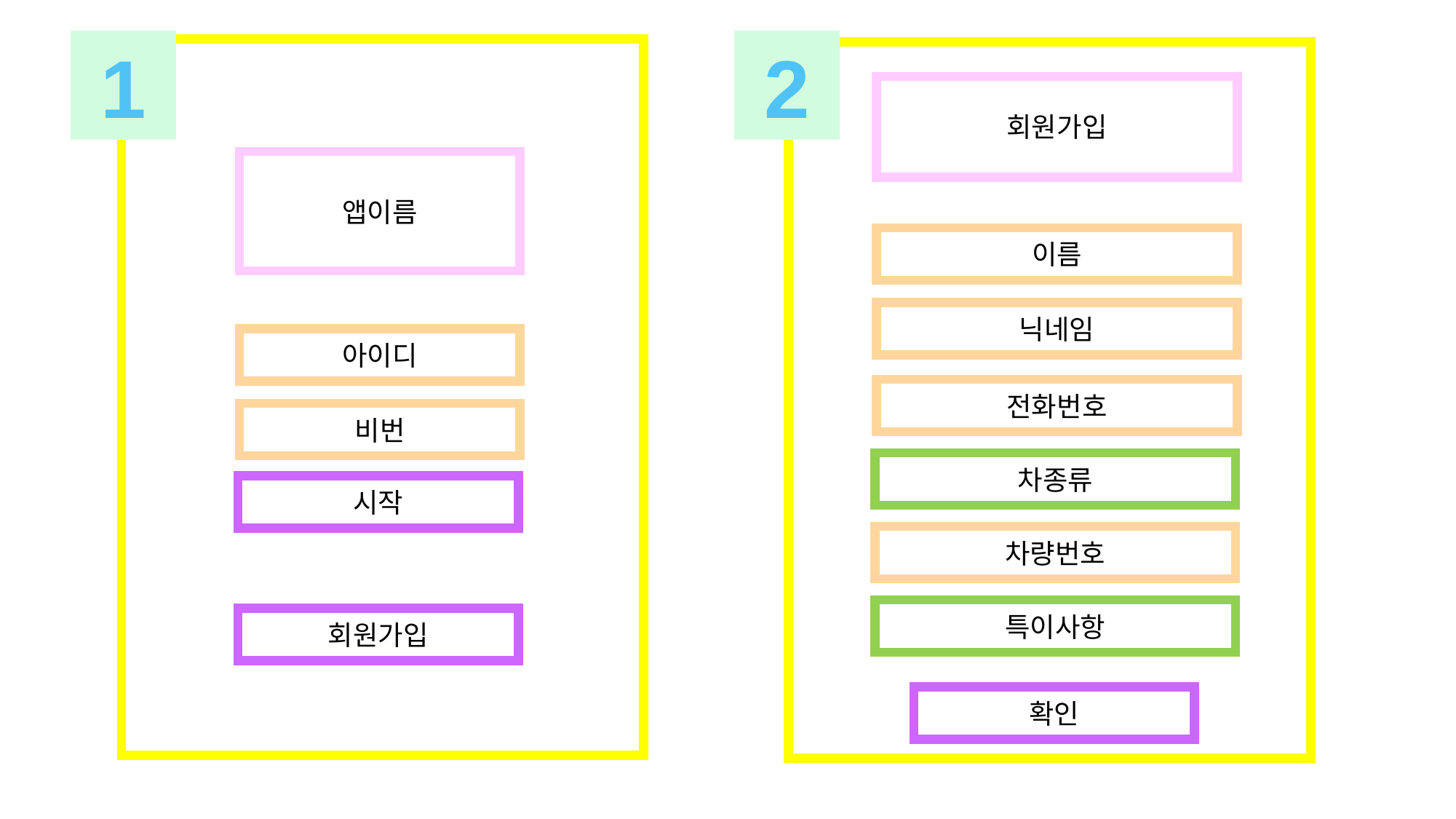

1
2

회원가입
앱이름
이름
닉네임
아이디
전화번호
비번
차종류
시작
차량번호
특이사항
회원가입
확인